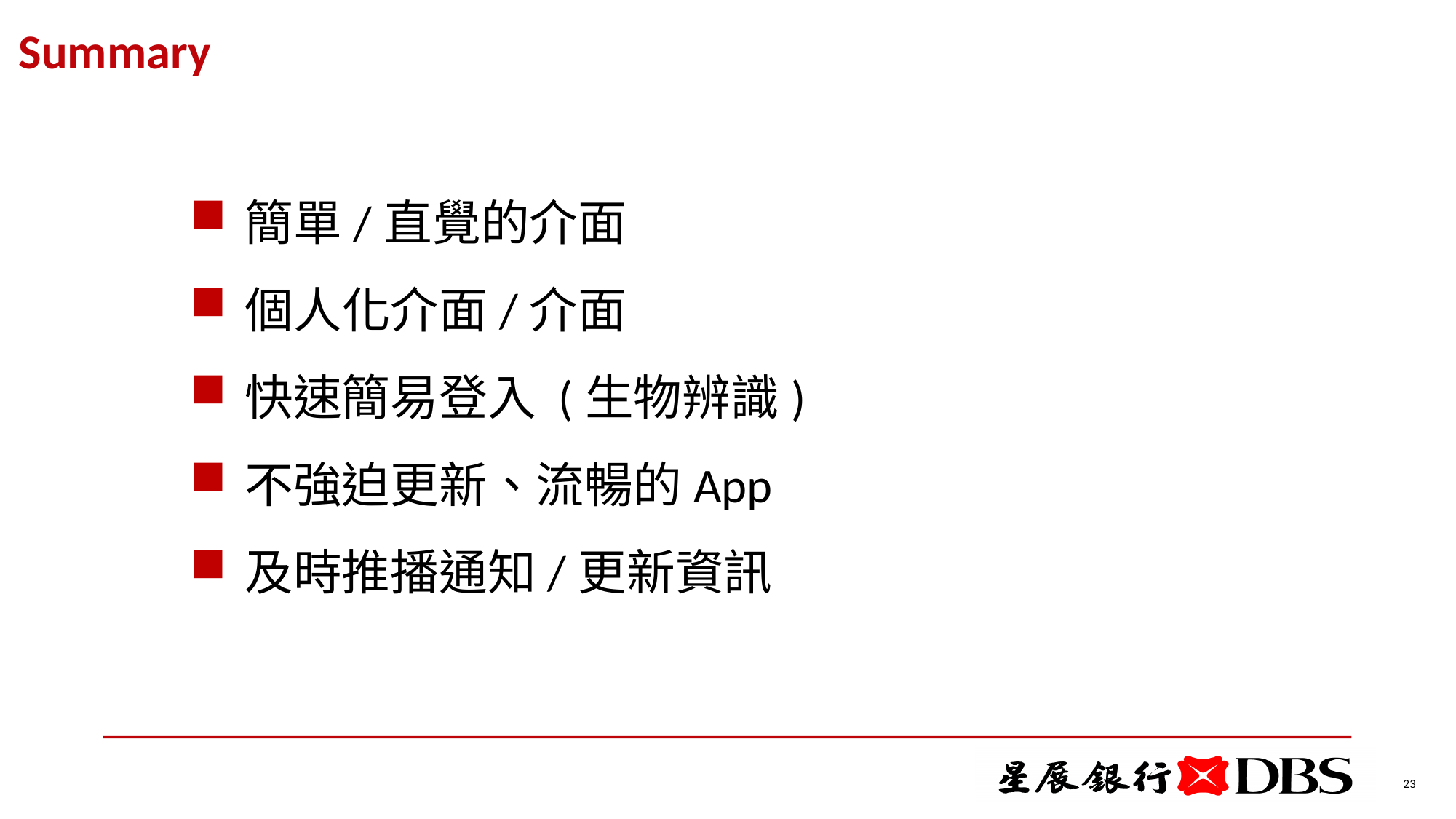

Summary
簡單/直覺的介面
個人化介面/介面
快速簡易登入 (生物辨識)
不強迫更新、流暢的App
及時推播通知/更新資訊
23